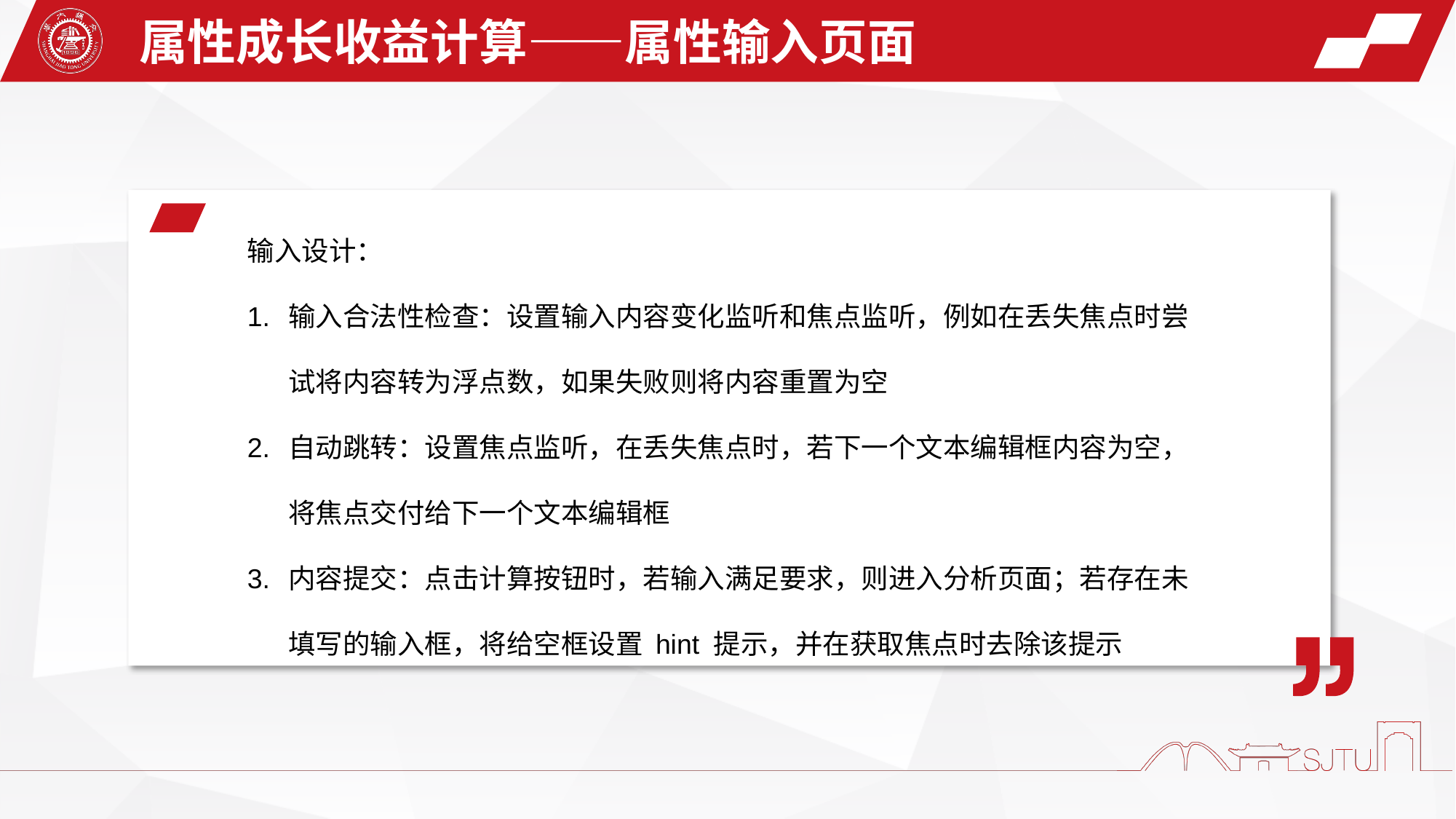

属性成长收益计算——属性输入页面

输入设计：
输入合法性检查：设置输入内容变化监听和焦点监听，例如在丢失焦点时尝试将内容转为浮点数，如果失败则将内容重置为空
自动跳转：设置焦点监听，在丢失焦点时，若下一个文本编辑框内容为空，将焦点交付给下一个文本编辑框
内容提交：点击计算按钮时，若输入满足要求，则进入分析页面；若存在未填写的输入框，将给空框设置 hint 提示，并在获取焦点时去除该提示